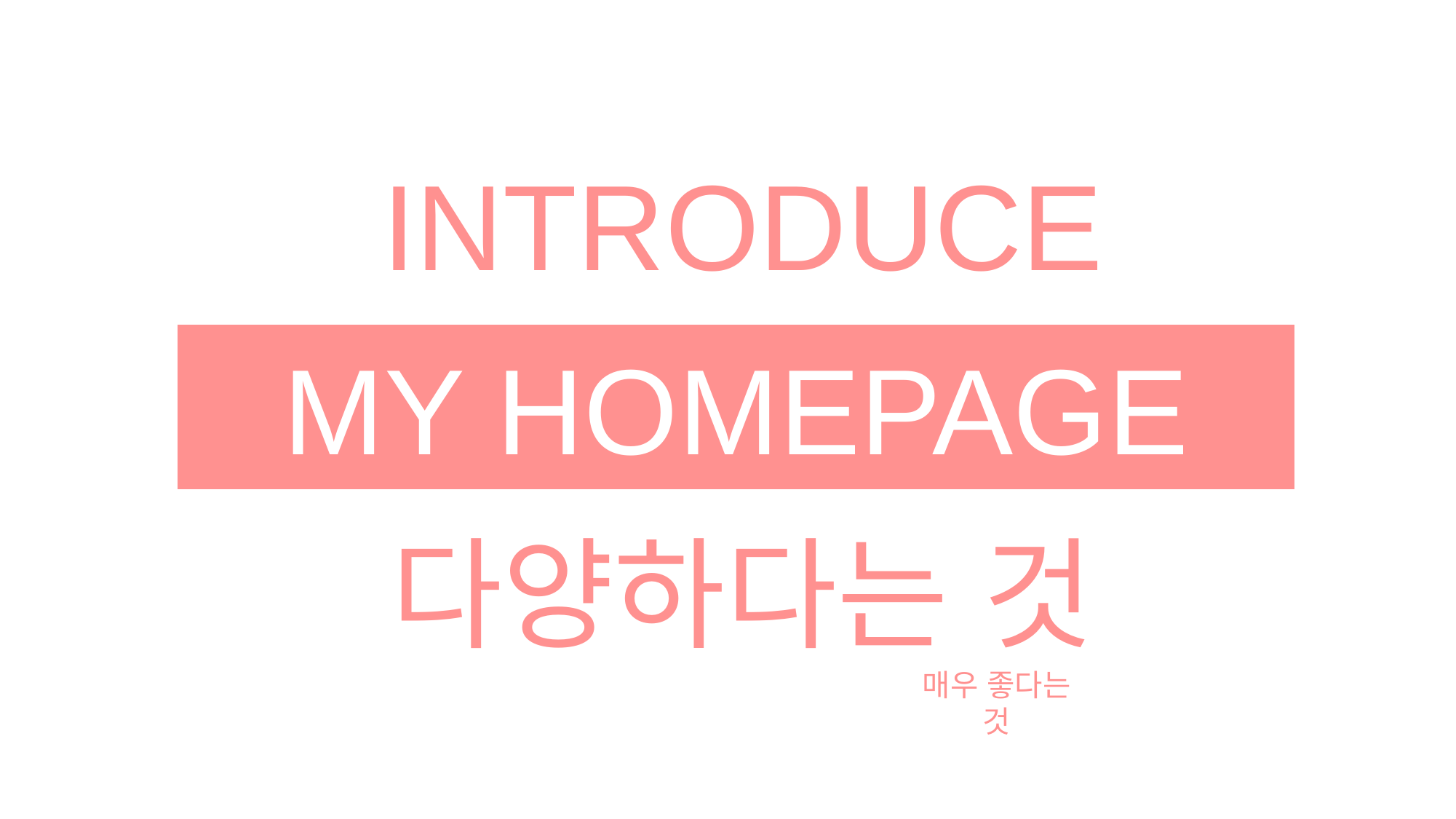

INTRODUCE

MY HOMEPAGE
다양하다는 것
매우 좋다는 것